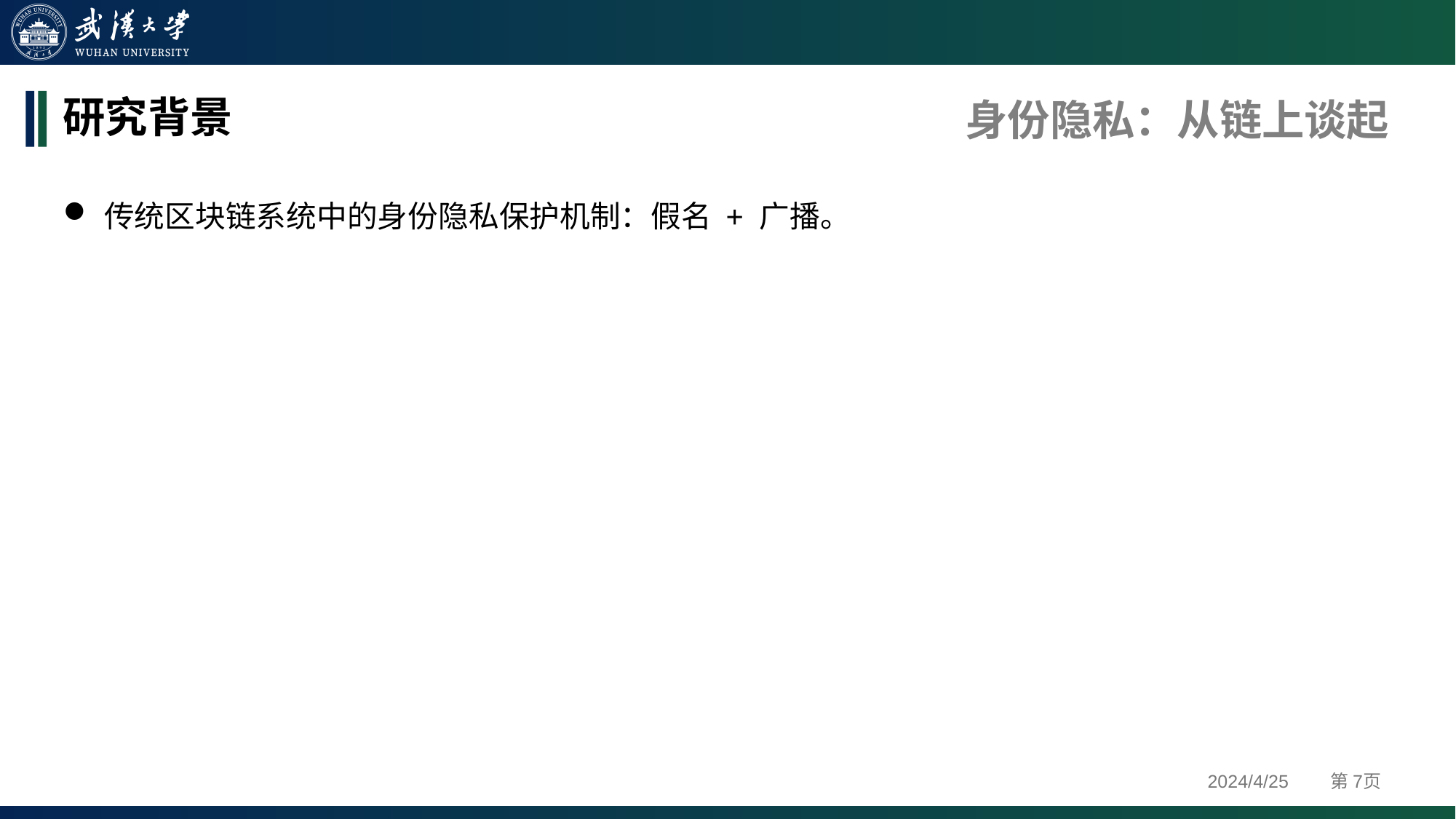

身份隐私：从链上谈起
# 研究背景
传统区块链系统中的身份隐私保护机制：假名 + 广播。
2024/4/25
第7页